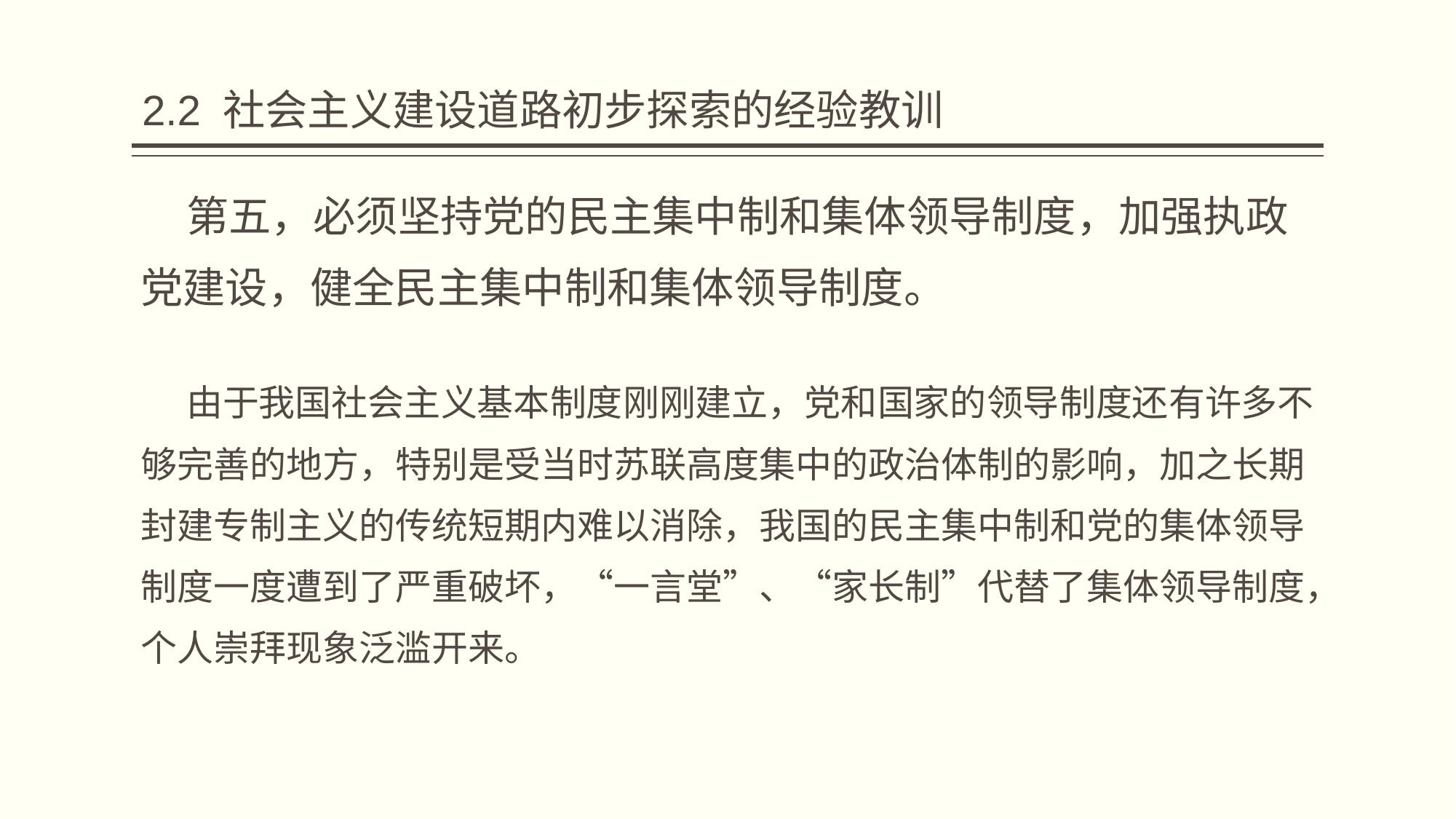

# 2.2 社会主义建设道路初步探索的经验教训
    第五，必须坚持党的民主集中制和集体领导制度，加强执政党建设，健全民主集中制和集体领导制度。
    由于我国社会主义基本制度刚刚建立，党和国家的领导制度还有许多不够完善的地方，特别是受当时苏联高度集中的政治体制的影响，加之长期封建专制主义的传统短期内难以消除，我国的民主集中制和党的集体领导制度一度遭到了严重破坏，“一言堂”、“家长制”代替了集体领导制度，个人崇拜现象泛滥开来。